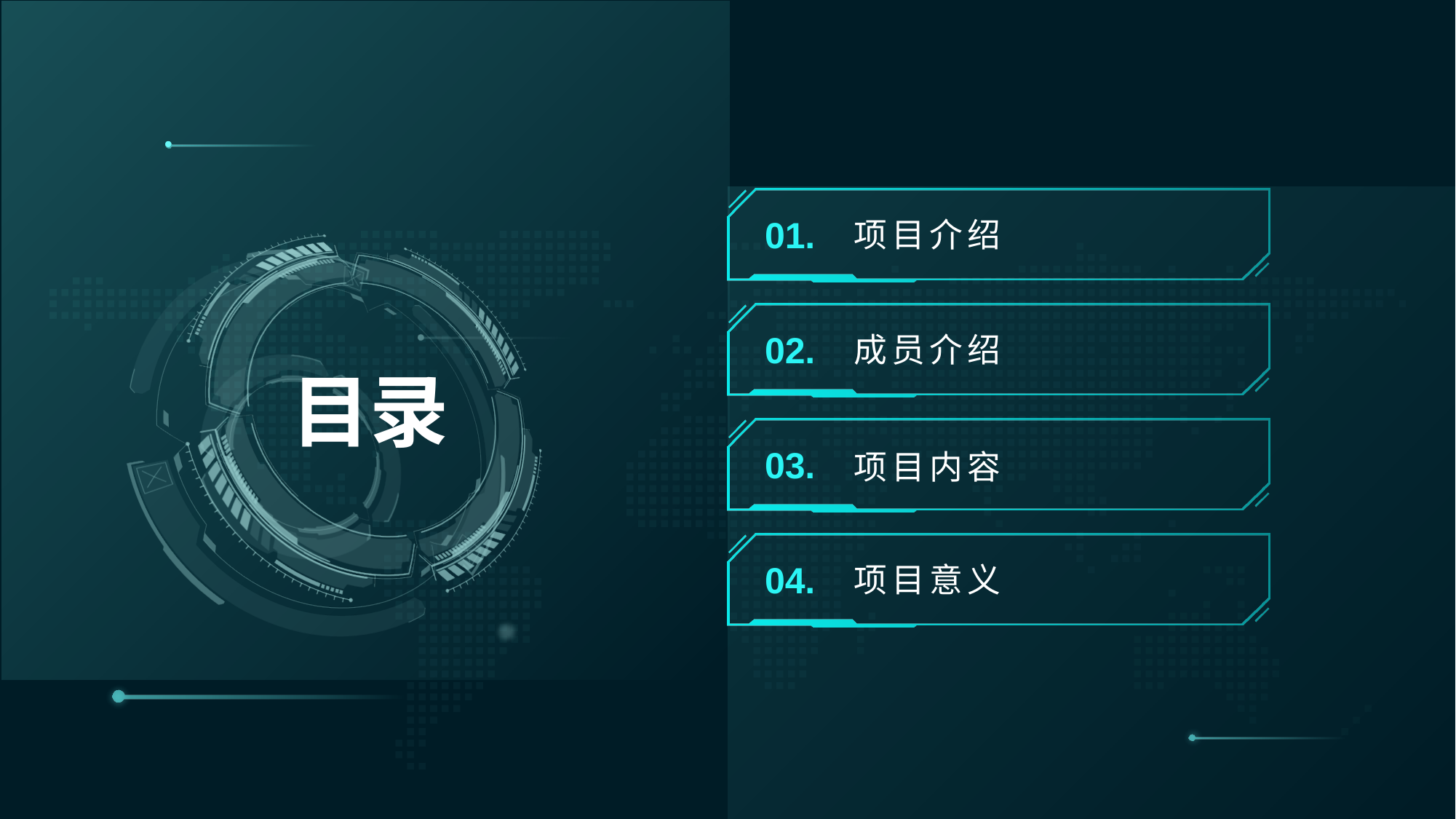

01.
项目介绍

02.
成员介绍
# 目录

03.
项目内容

04.
项目意义